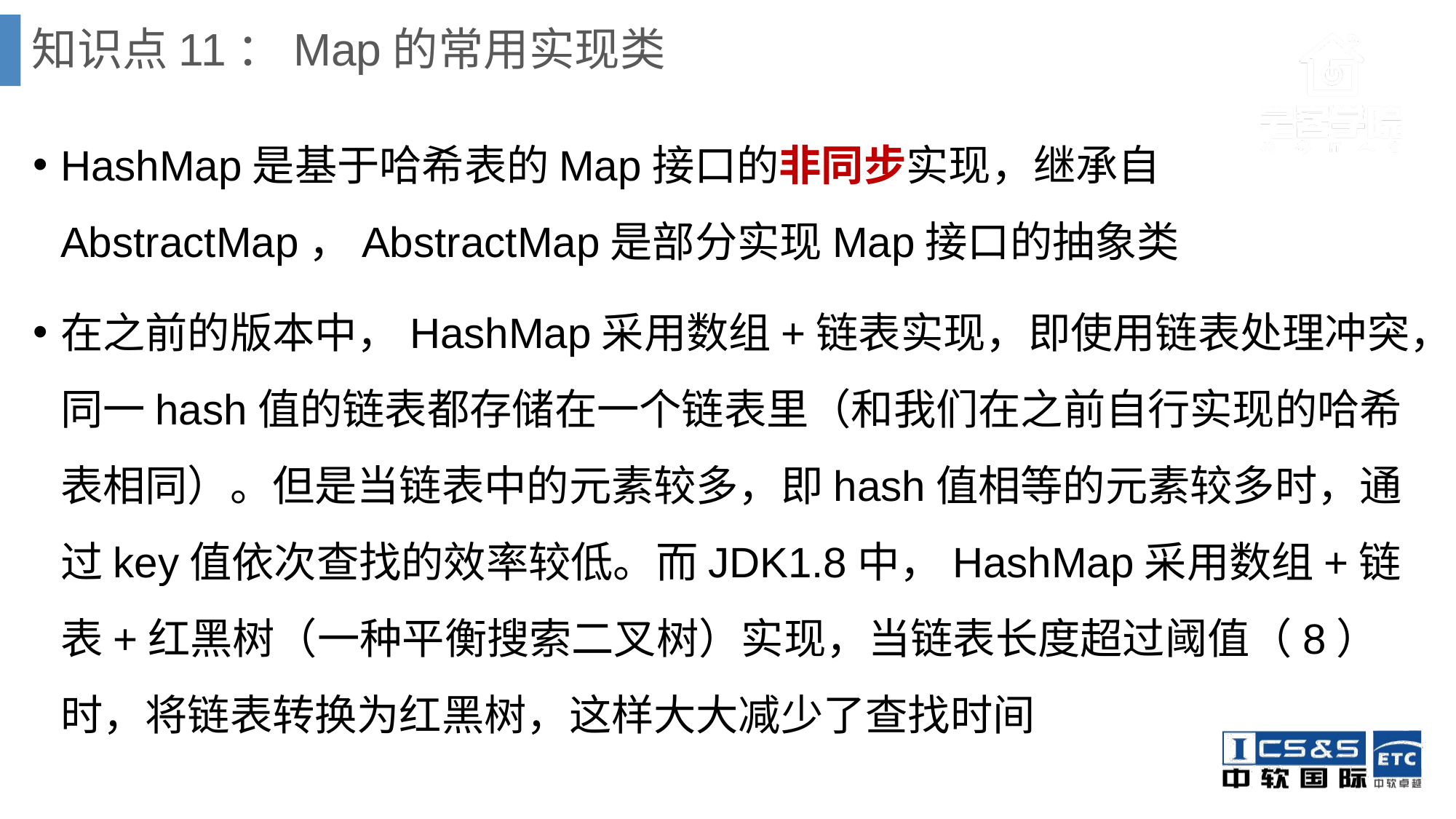

# 知识点11：Map的常用实现类
HashMap是基于哈希表的Map接口的非同步实现，继承自AbstractMap，AbstractMap是部分实现Map接口的抽象类
在之前的版本中，HashMap采用数组+链表实现，即使用链表处理冲突，同一hash值的链表都存储在一个链表里（和我们在之前自行实现的哈希表相同）。但是当链表中的元素较多，即hash值相等的元素较多时，通过key值依次查找的效率较低。而JDK1.8中，HashMap采用数组+链表+红黑树（一种平衡搜索二叉树）实现，当链表长度超过阈值（8）时，将链表转换为红黑树，这样大大减少了查找时间